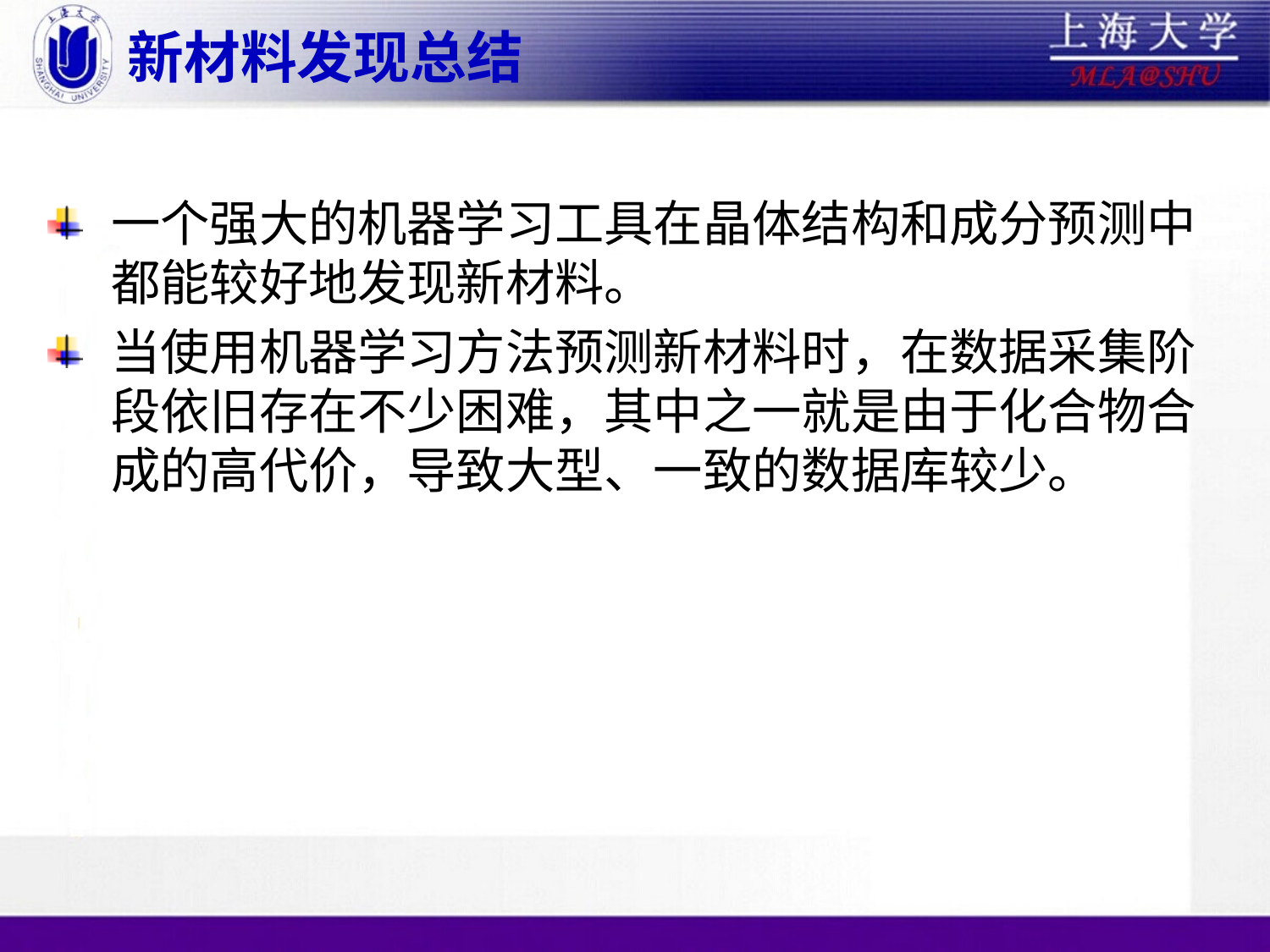

# 新材料发现总结
一个强大的机器学习工具在晶体结构和成分预测中都能较好地发现新材料。
当使用机器学习方法预测新材料时，在数据采集阶段依旧存在不少困难，其中之一就是由于化合物合成的高代价，导致大型、一致的数据库较少。